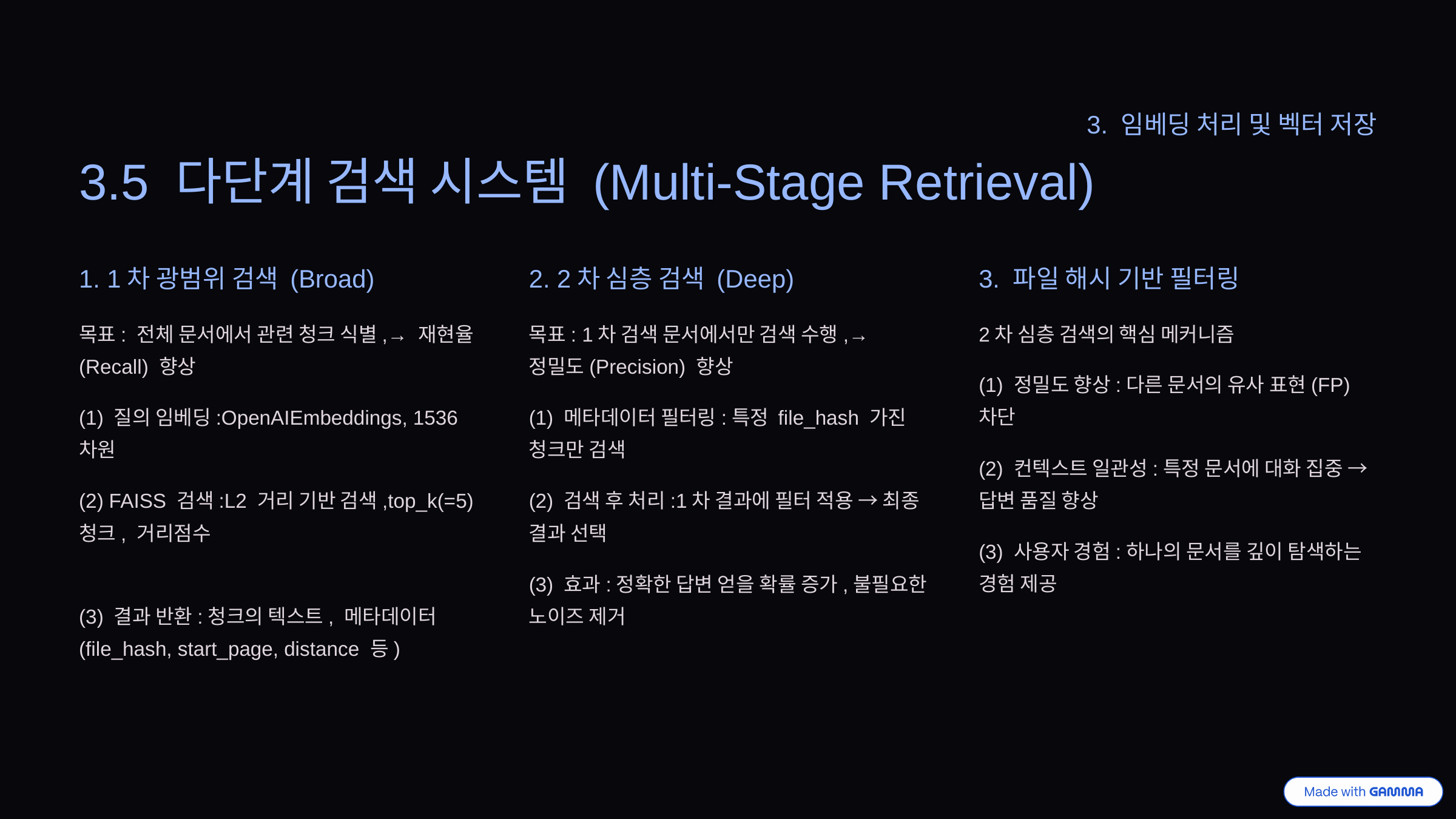

3. 임베딩 처리 및 벡터 저장
3.5 다단계 검색 시스템 (Multi-Stage Retrieval)
1. 1차 광범위 검색 (Broad)
2. 2차 심층 검색 (Deep)
3. 파일 해시 기반 필터링
목표: 전체 문서에서 관련 청크 식별,→ 재현율(Recall) 향상
목표: 1차 검색 문서에서만 검색 수행,→ 정밀도(Precision) 향상
2차 심층 검색의 핵심 메커니즘
(1) 정밀도 향상:다른 문서의 유사 표현(FP) 차단
(1) 질의 임베딩:OpenAIEmbeddings, 1536차원
(1) 메타데이터 필터링:특정 file_hash 가진 청크만 검색
(2) 컨텍스트 일관성:특정 문서에 대화 집중 → 답변 품질 향상
(2) FAISS 검색:L2 거리 기반 검색,top_k(=5) 청크, 거리점수
(2) 검색 후 처리:1차 결과에 필터 적용 → 최종 결과 선택
(3) 사용자 경험:하나의 문서를 깊이 탐색하는 경험 제공
(3) 효과:정확한 답변 얻을 확률 증가,불필요한 노이즈 제거
(3) 결과 반환:청크의 텍스트, 메타데이터(file_hash, start_page, distance 등)